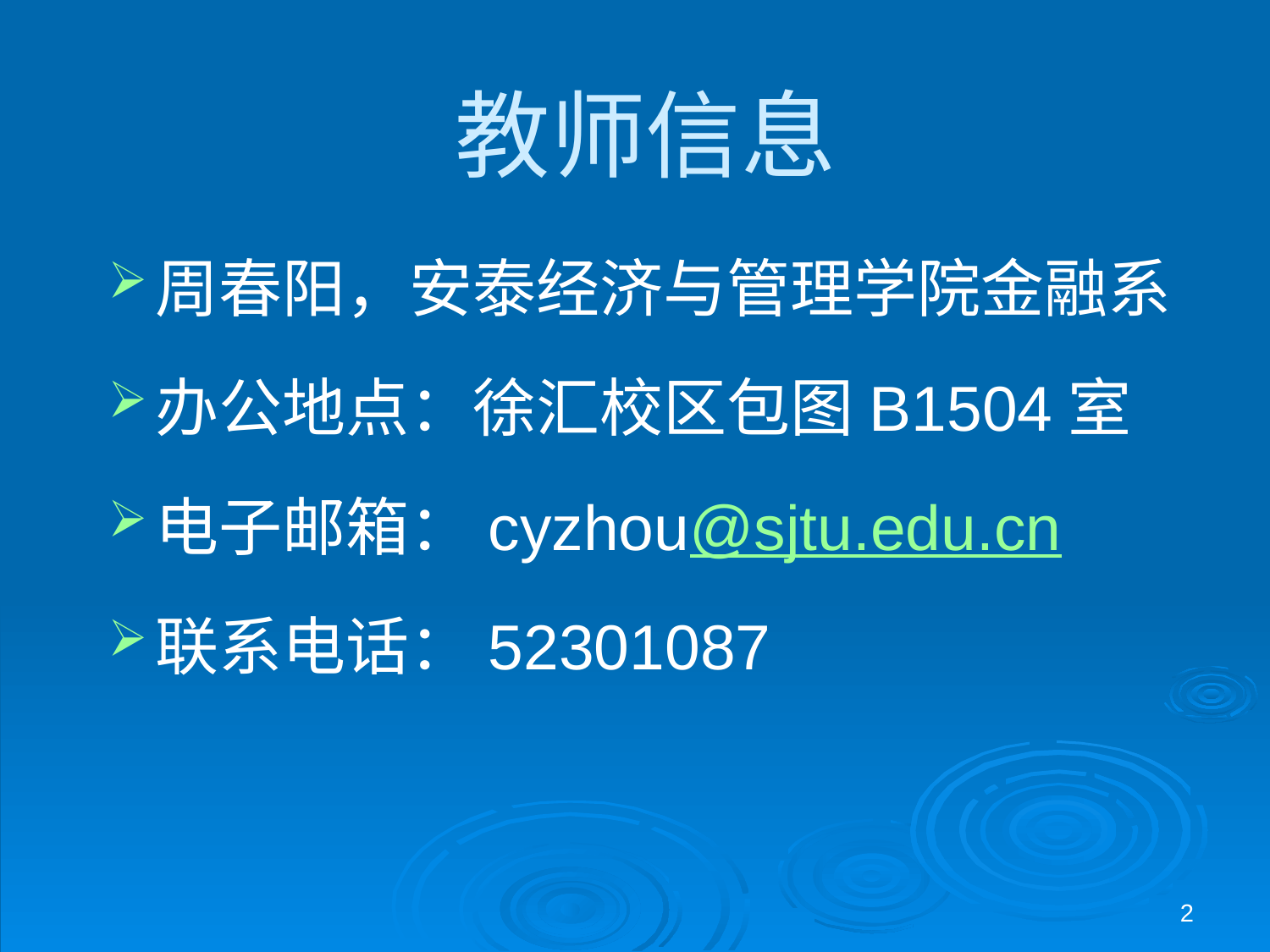

# 教师信息
周春阳，安泰经济与管理学院金融系
办公地点：徐汇校区包图B1504室
电子邮箱：cyzhou@sjtu.edu.cn
联系电话：52301087
2